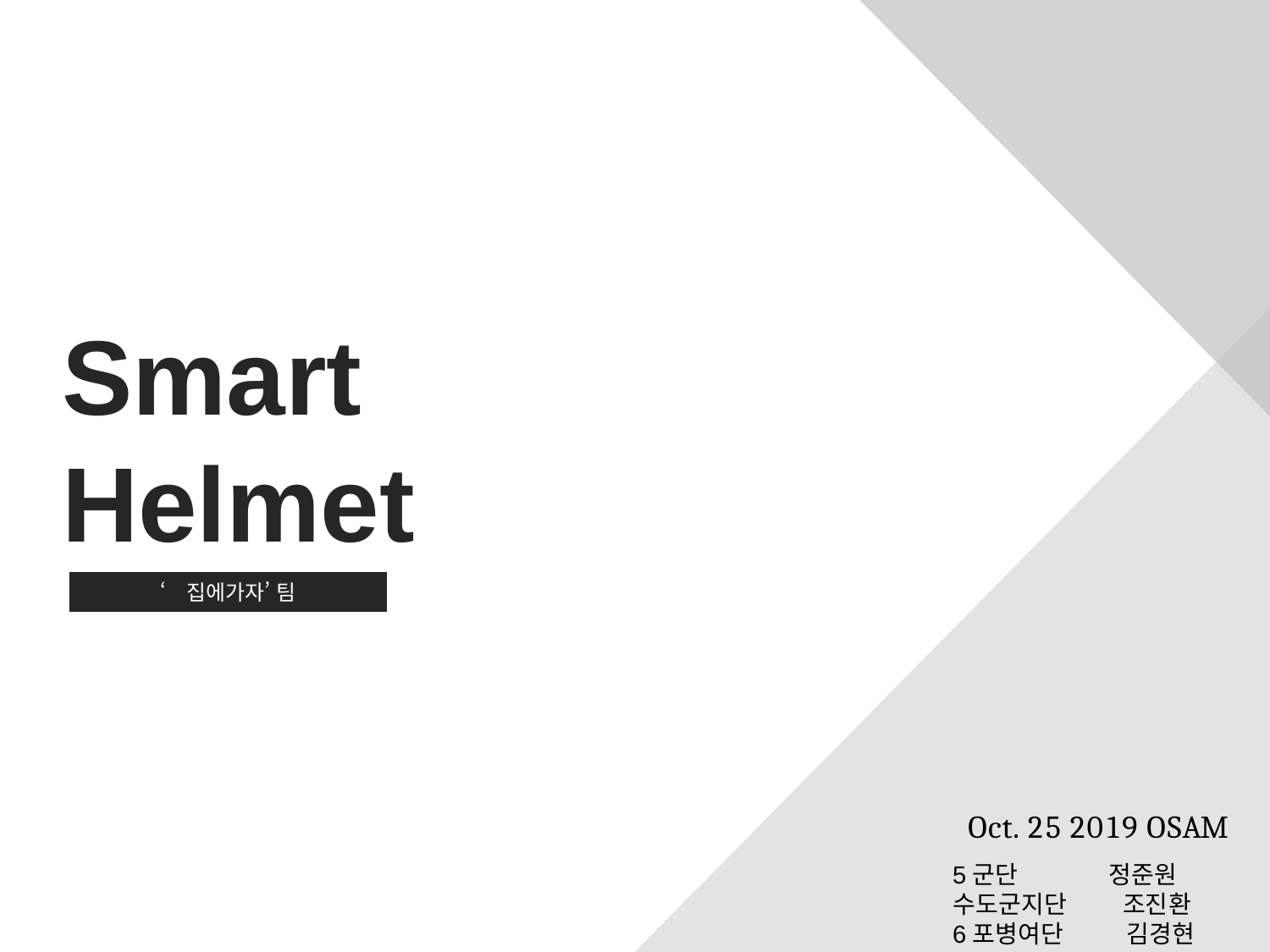

Smart
Helmet

‘집에가자’ 팀
Oct. 25 2019 OSAM
5군단             정준원
수도군지단        조진환
6포병여단         김경현